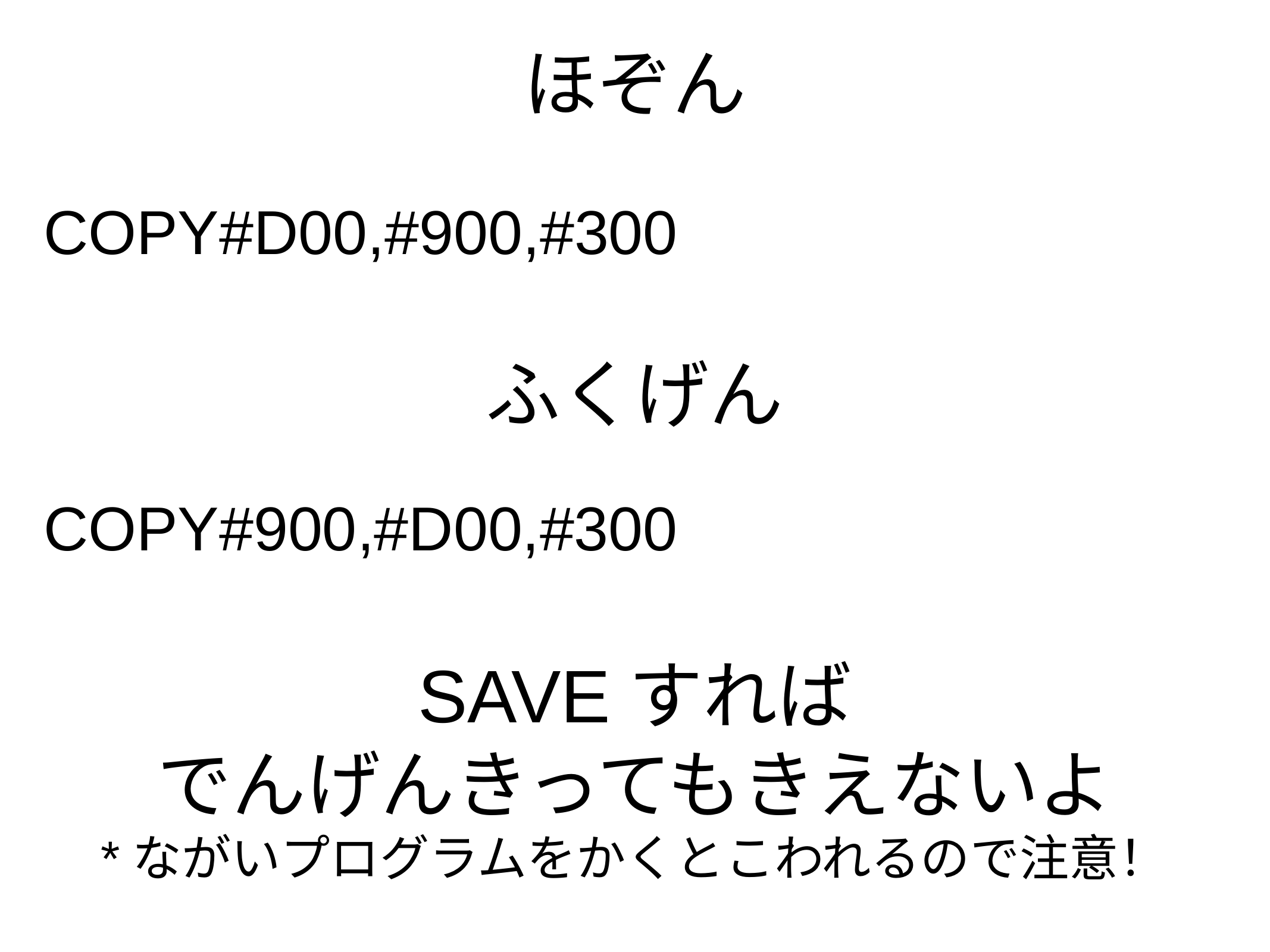

ほぞん
COPY#D00,#900,#300
ふくげん
COPY#900,#D00,#300
SAVEすれば
でんげんきってもきえないよ
*ながいプログラムをかくとこわれるので注意！